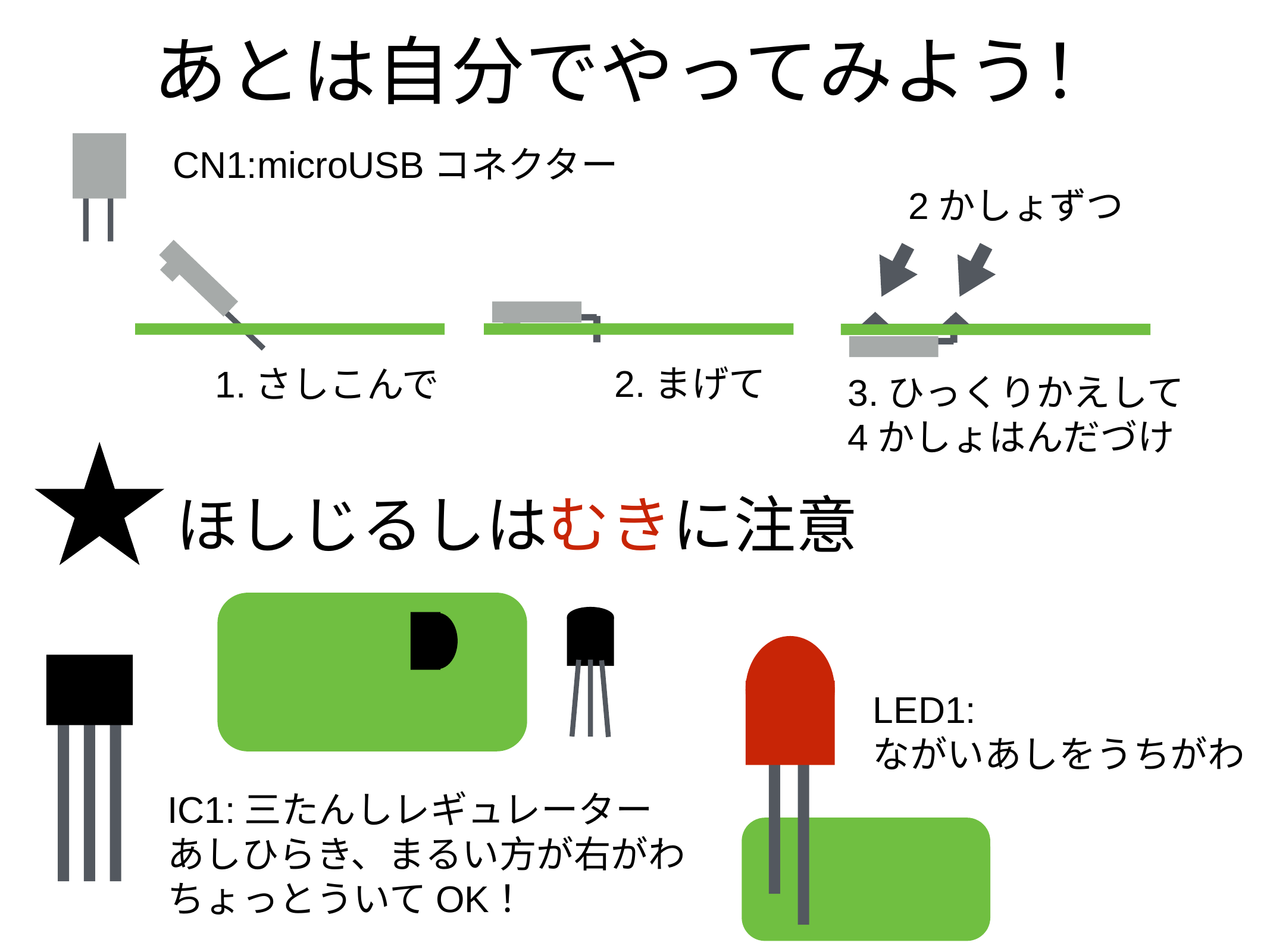

あとは自分でやってみよう！

CN1:microUSBコネクター
2かしょずつ

2.まげて
1.さしこんで
3.ひっくりかえして
4かしょはんだづけ
# ほしじるしはむきに注意

LED1:
ながいあしをうちがわ
IC1:三たんしレギュレーター
あしひらき、まるい方が右がわ
ちょっとういてOK！